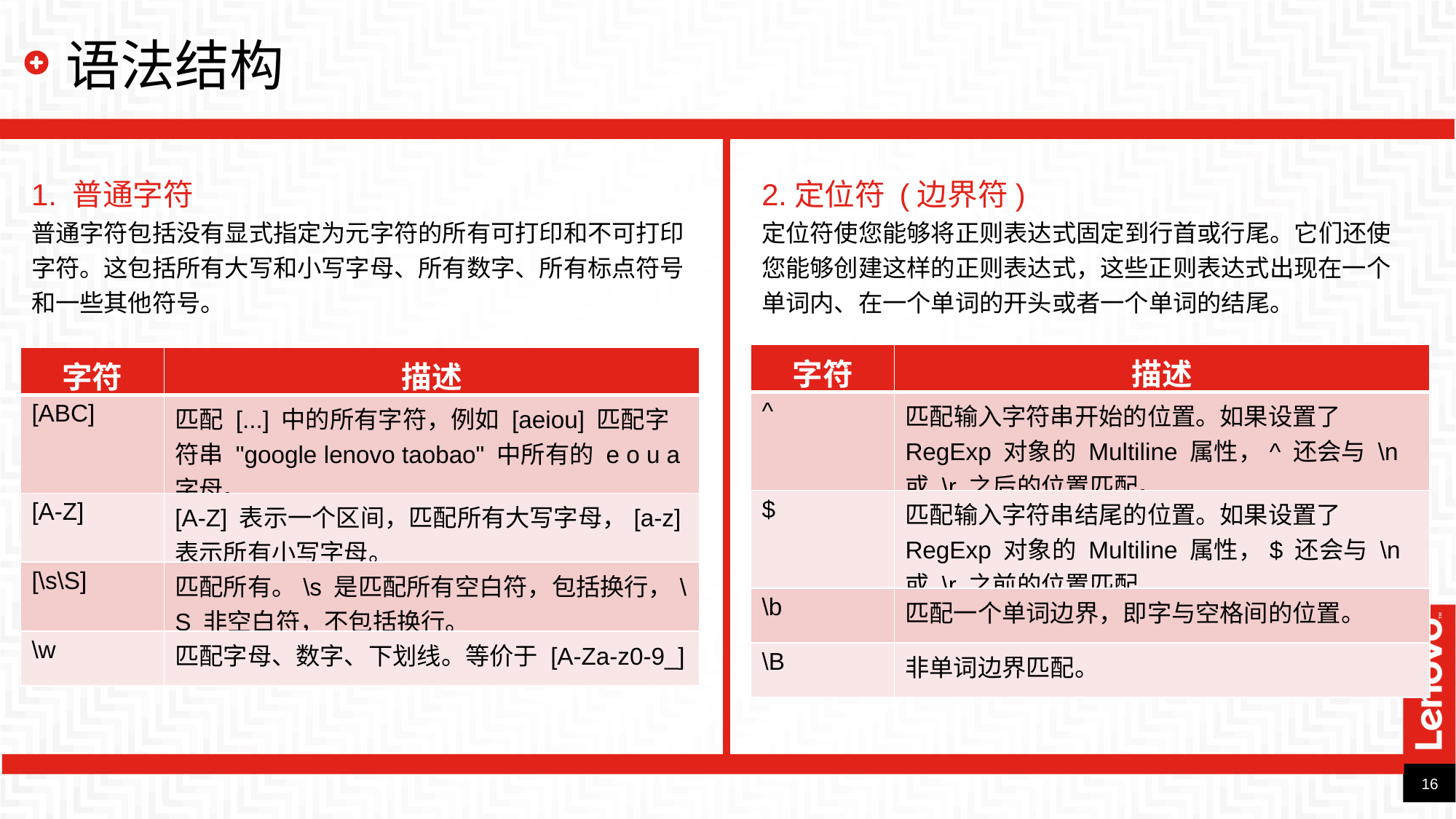

# 语法结构

1. 普通字符
普通字符包括没有显式指定为元字符的所有可打印和不可打印字符。这包括所有大写和小写字母、所有数字、所有标点符号和一些其他符号。
2.定位符 (边界符)
定位符使您能够将正则表达式固定到行首或行尾。它们还使您能够创建这样的正则表达式，这些正则表达式出现在一个单词内、在一个单词的开头或者一个单词的结尾。
| 字符 | 描述 |
| --- | --- |
| ^ | 匹配输入字符串开始的位置。如果设置了 RegExp 对象的 Multiline 属性，^ 还会与 \n 或 \r 之后的位置匹配。 |
| $ | 匹配输入字符串结尾的位置。如果设置了 RegExp 对象的 Multiline 属性，$ 还会与 \n 或 \r 之前的位置匹配。 |
| \b | 匹配一个单词边界，即字与空格间的位置。 |
| \B | 非单词边界匹配。 |
| 字符 | 描述 |
| --- | --- |
| [ABC] | 匹配 [...] 中的所有字符，例如 [aeiou] 匹配字符串 "google lenovo taobao" 中所有的 e o u a 字母。 |
| [A-Z] | [A-Z] 表示一个区间，匹配所有大写字母，[a-z] 表示所有小写字母。 |
| [\s\S] | 匹配所有。\s 是匹配所有空白符，包括换行，\S 非空白符，不包括换行。 |
| \w | 匹配字母、数字、下划线。等价于 [A-Za-z0-9\_] |